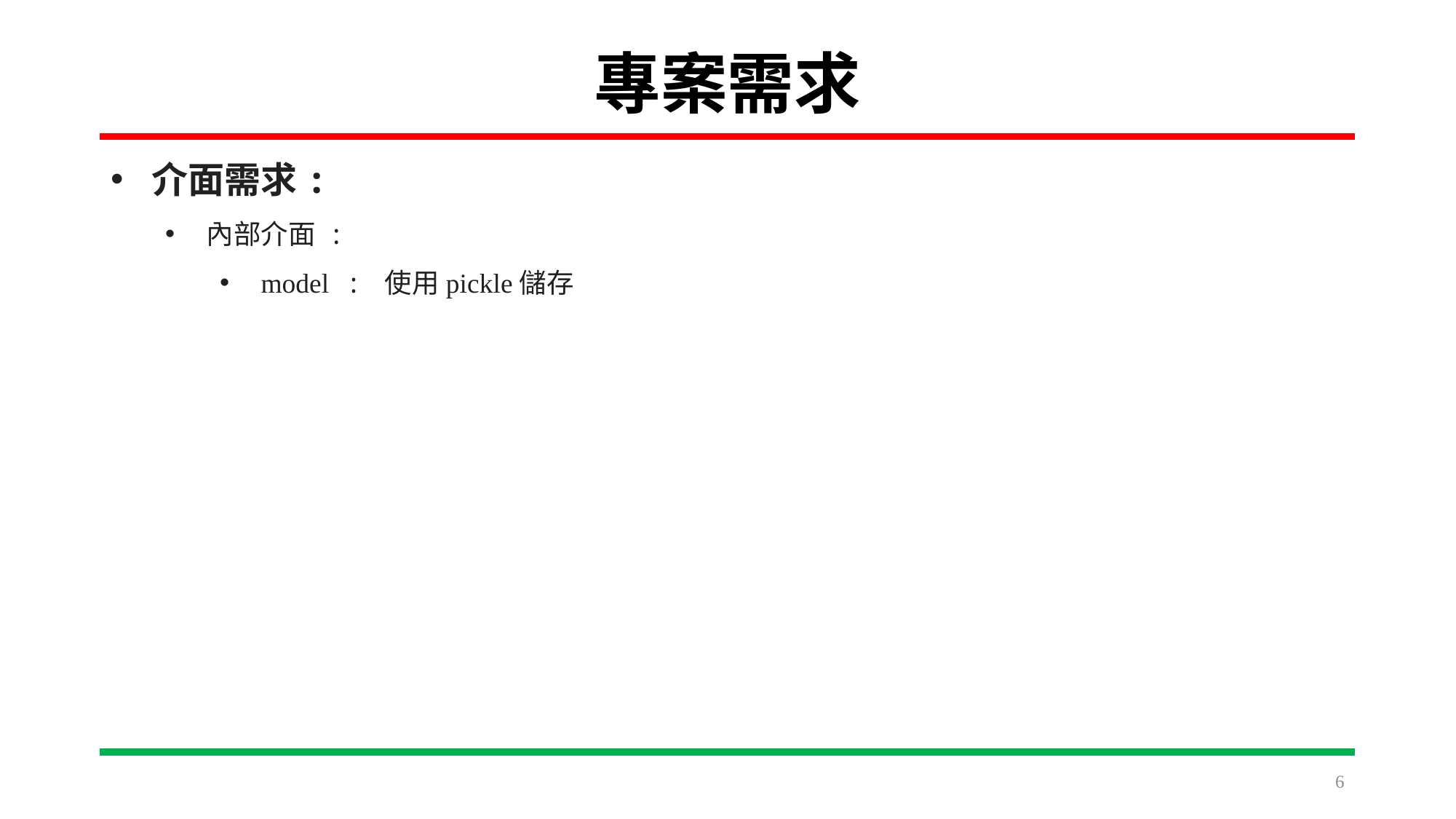

# 專案需求
介面需求:
內部介面 :
model : 使用pickle儲存
6